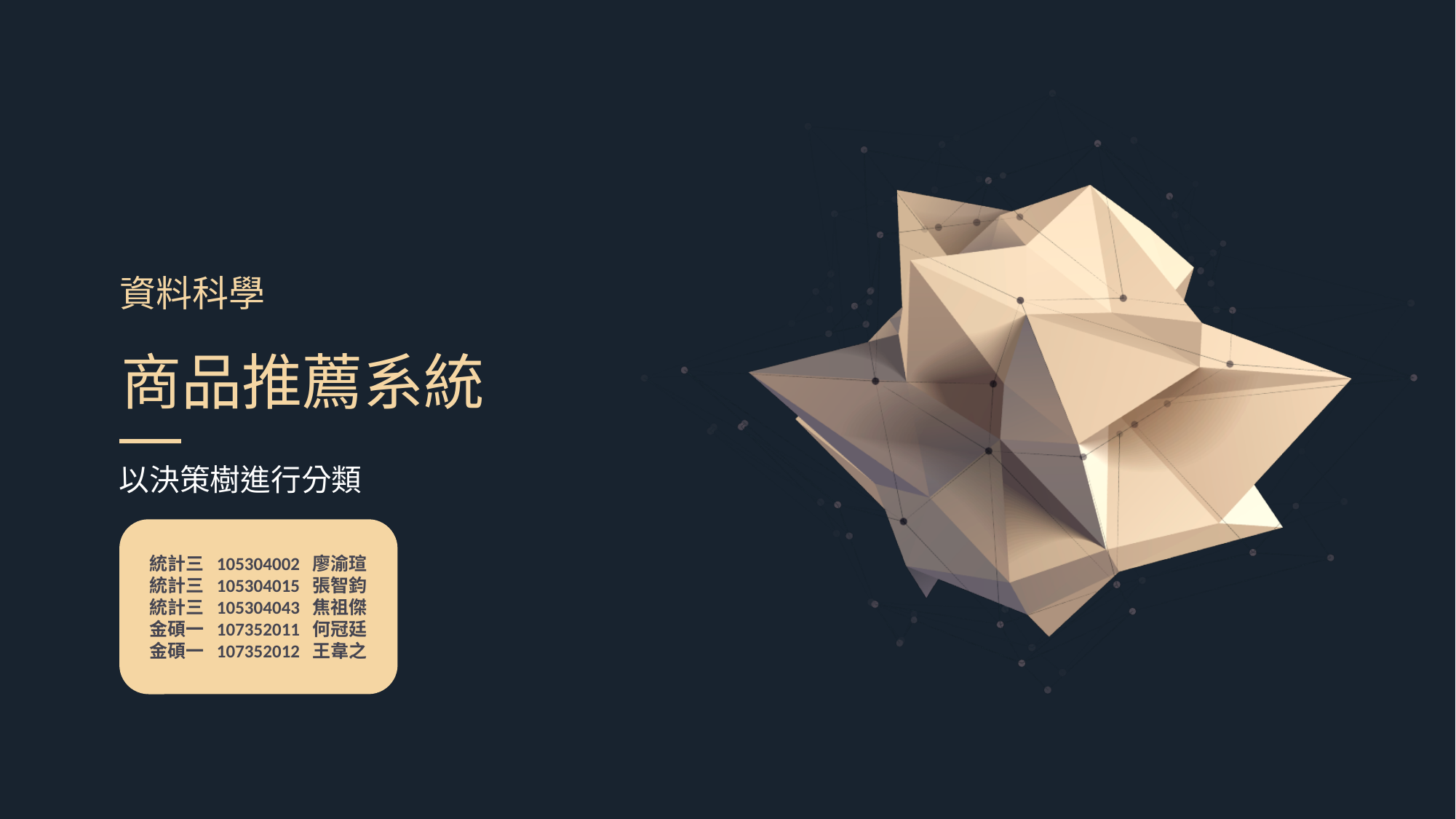

e7d195523061f1c021b92b3d25e54ab5e788c0576048880950C3AFFA1066A7153250F1349197BA8C5246BA9D557EC0274B8DA272D2431748978789E76D2CD7D1F11E7447C1D163F5D9CA1CD35DC7B6F05A820A97FDDF78B8B8BFE74AECA721B077467AC650AC57D19B30C280006E62E923C6A231670E79842A5D2E9085D53A376E5BC0884553BF78D09B8D3066C2C944
資料科學
商品推薦系統
以決策樹進行分類
統計三  105304002  廖渝瑄
統計三  105304015  張智鈞
統計三  105304043  焦祖傑
金碩一  107352011  何冠廷
金碩一  107352012  王韋之